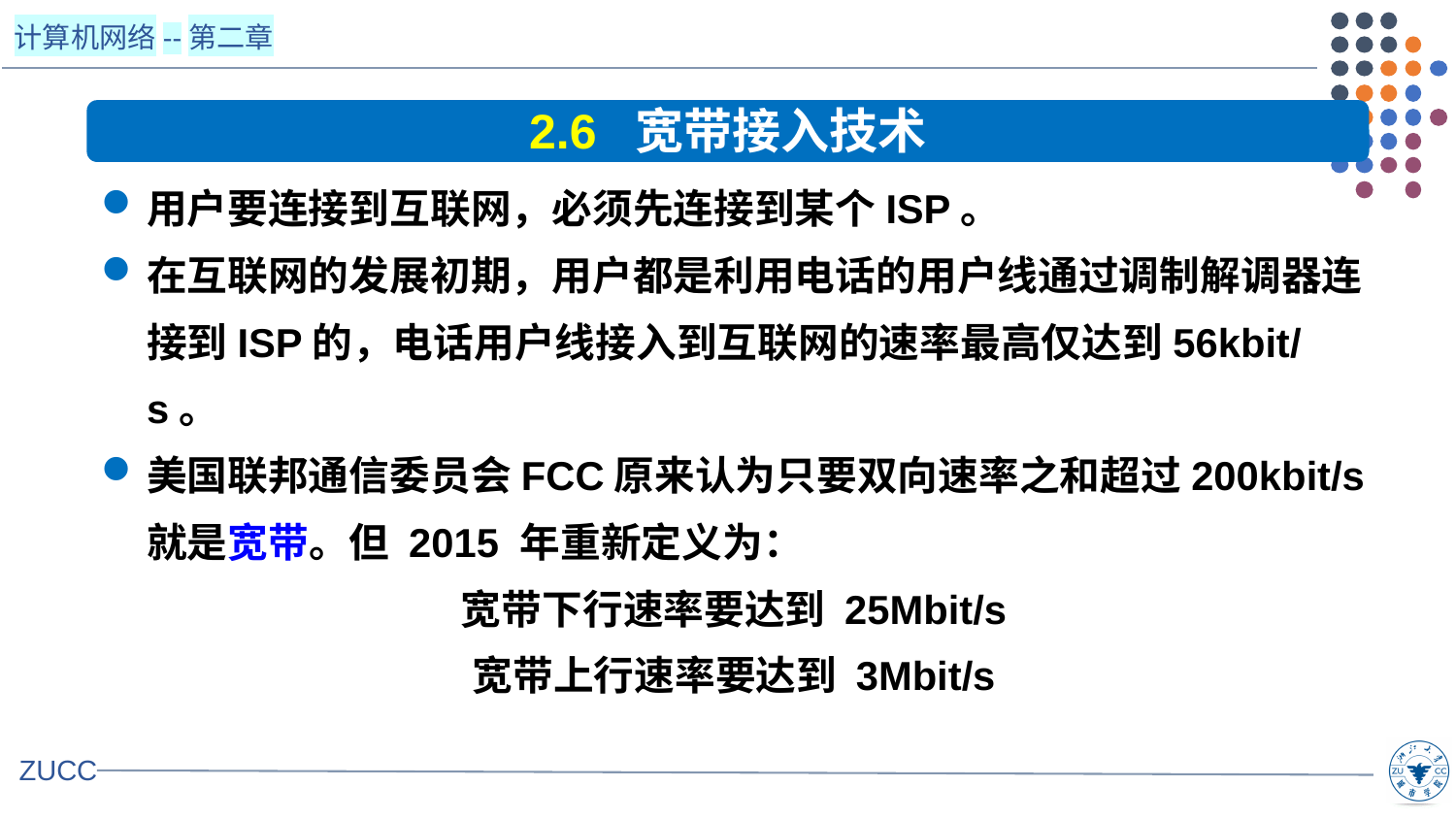

2.6  宽带接入技术

用户要连接到互联网，必须先连接到某个ISP。
在互联网的发展初期，用户都是利用电话的用户线通过调制解调器连接到ISP的，电话用户线接入到互联网的速率最高仅达到56kbit/s。
美国联邦通信委员会FCC原来认为只要双向速率之和超过200kbit/s 就是宽带。但 2015 年重新定义为：
宽带下行速率要达到 25Mbit/s
宽带上行速率要达到 3Mbit/s